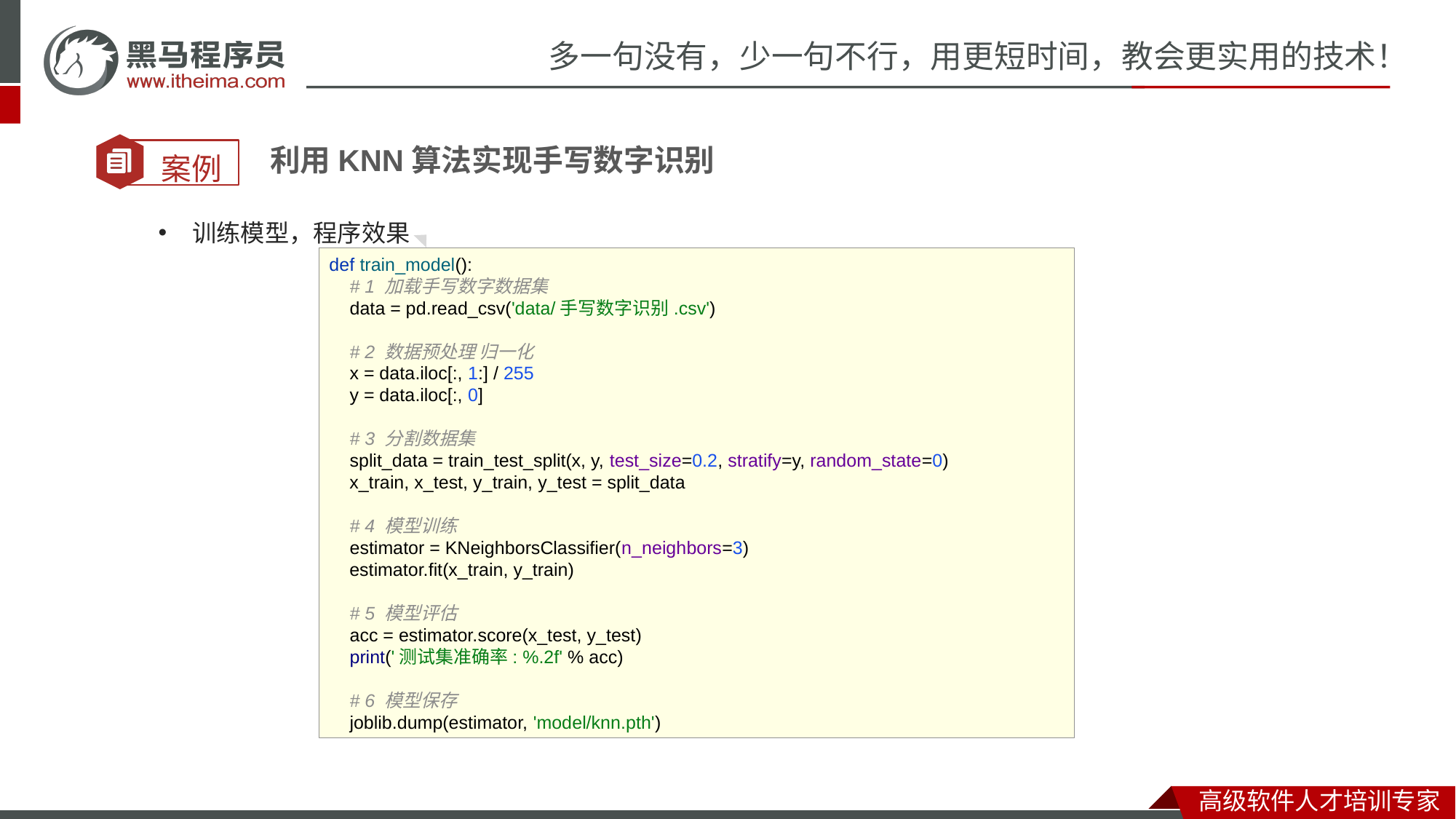

利用KNN算法实现手写数字识别
训练模型，程序效果

def train_model():
    # 1 加载手写数字数据集
    data = pd.read_csv('data/手写数字识别.csv')
    # 2 数据预处理 归一化
    x = data.iloc[:, 1:] / 255
    y = data.iloc[:, 0]
    # 3 分割数据集
    split_data = train_test_split(x, y, test_size=0.2, stratify=y, random_state=0)
    x_train, x_test, y_train, y_test = split_data
    # 4 模型训练
    estimator = KNeighborsClassifier(n_neighbors=3)
    estimator.fit(x_train, y_train)
    # 5 模型评估
    acc = estimator.score(x_test, y_test)
    print('测试集准确率: %.2f' % acc)
    # 6 模型保存
    joblib.dump(estimator, 'model/knn.pth')